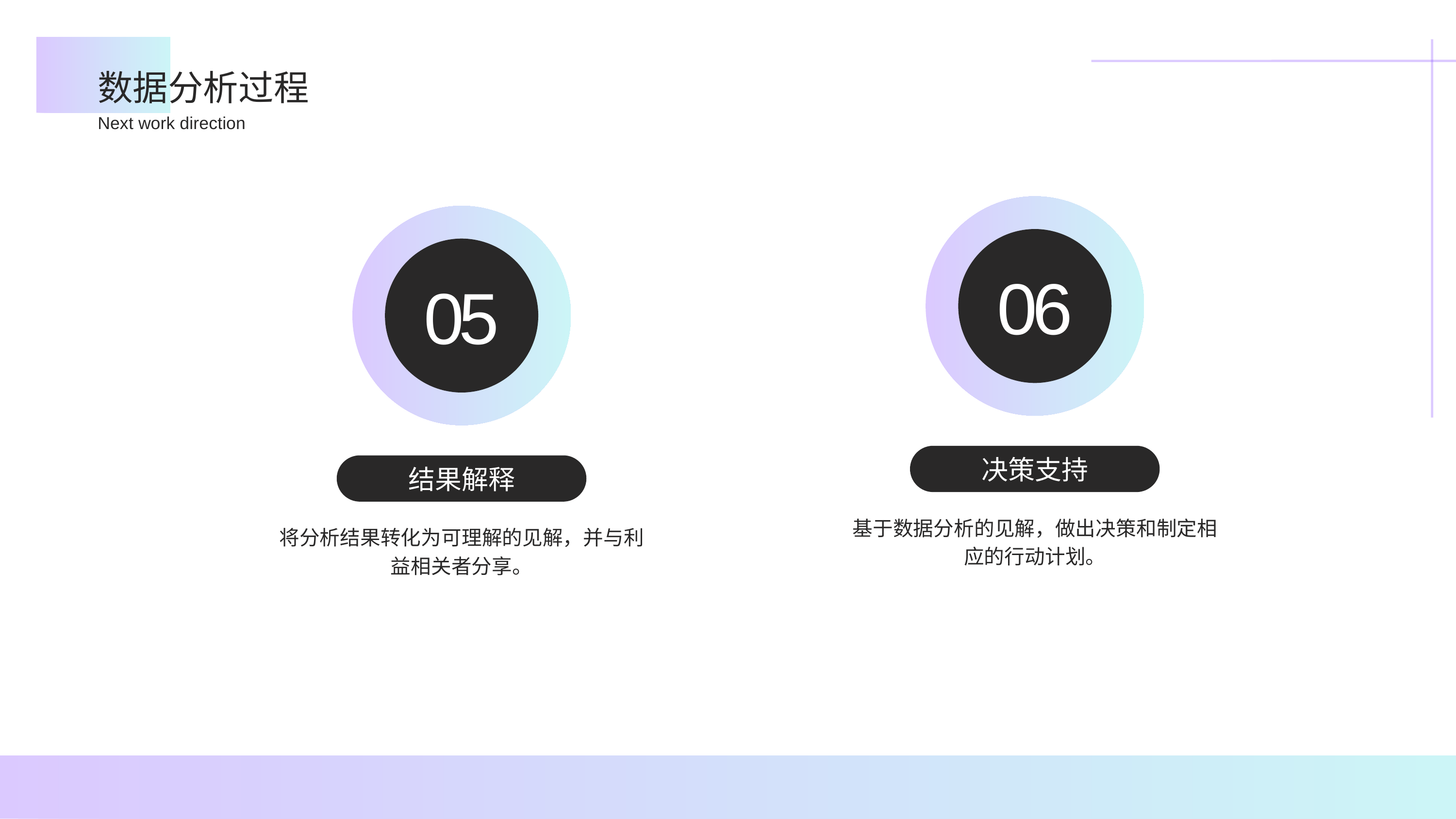

数据分析过程
Next work direction

06
05

决策支持

结果解释
基于数据分析的见解，做出决策和制定相应的行动计划。
将分析结果转化为可理解的见解，并与利益相关者分享。